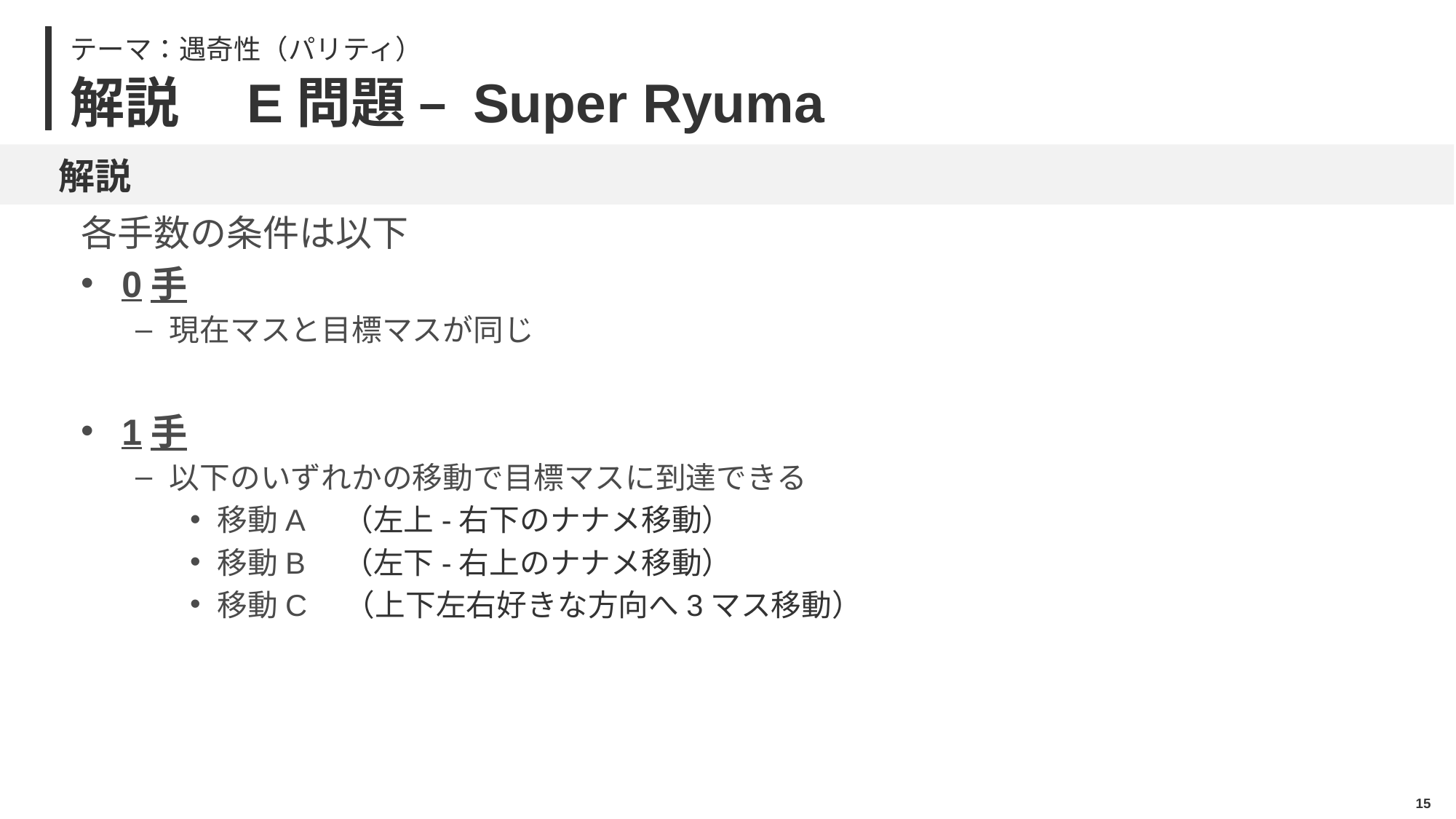

テーマ：遇奇性（パリティ）
# 解説　E問題 – Super Ryuma

解説
各手数の条件は以下
0手
現在マスと目標マスが同じ

1手
以下のいずれかの移動で目標マスに到達できる
移動A　（左上-右下のナナメ移動）
移動B　（左下-右上のナナメ移動）
移動C　（上下左右好きな方向へ3マス移動）
15